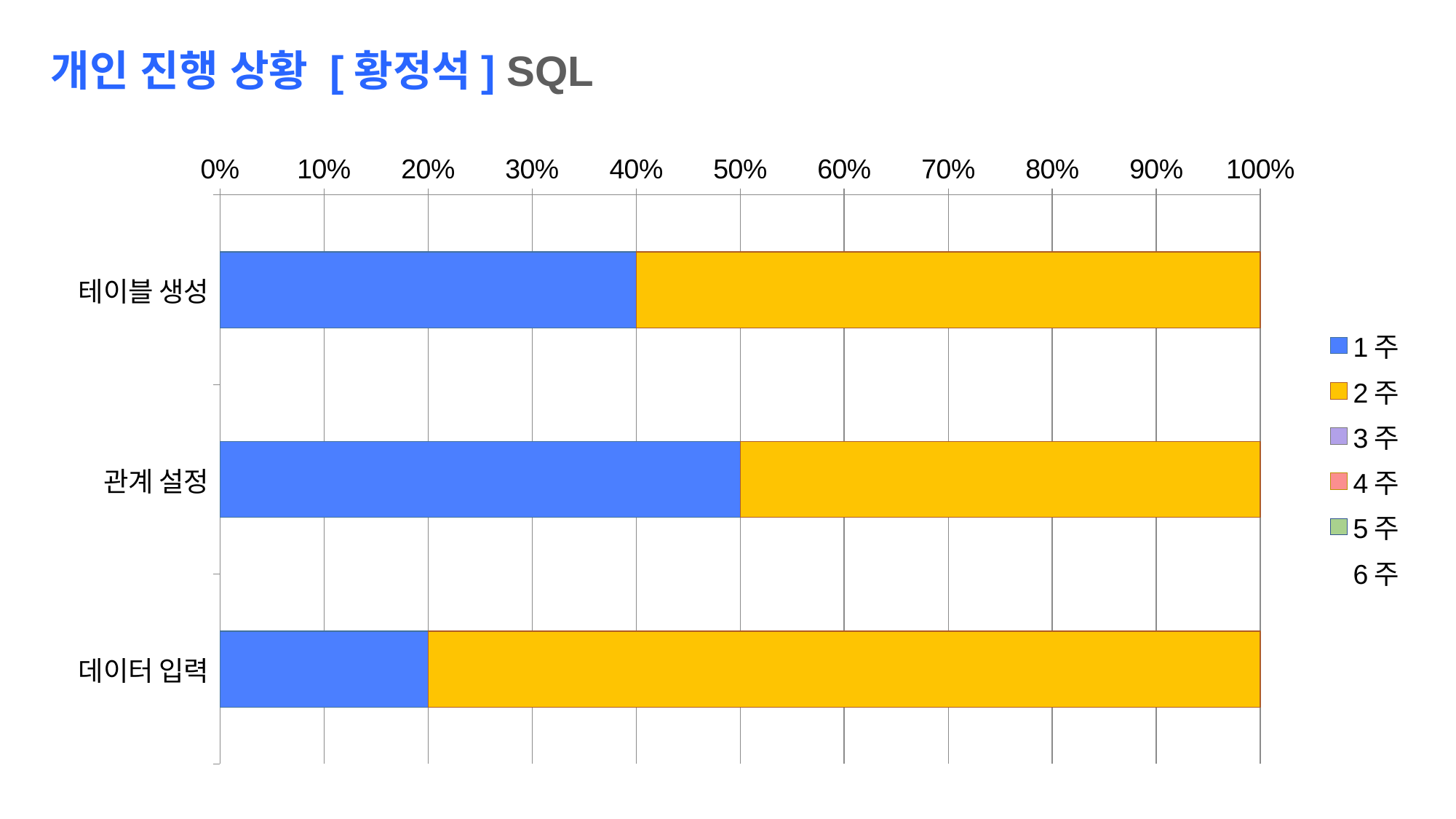

개인 진행 상황 [황정석] SQL

### Chart

| Category | 1주 | 2주 | 3주 | 4주 | 5주 | 6주 |
|---|---|---|---|---|---|---|
| 테이블 생성 | 4.0 | 6.0 | None | None | None | None |
| 관계 설정 | 5.0 | 5.0 | None | None | None | None |
| 데이터 입력 | 2.0 | 8.0 | None | None | None | None |